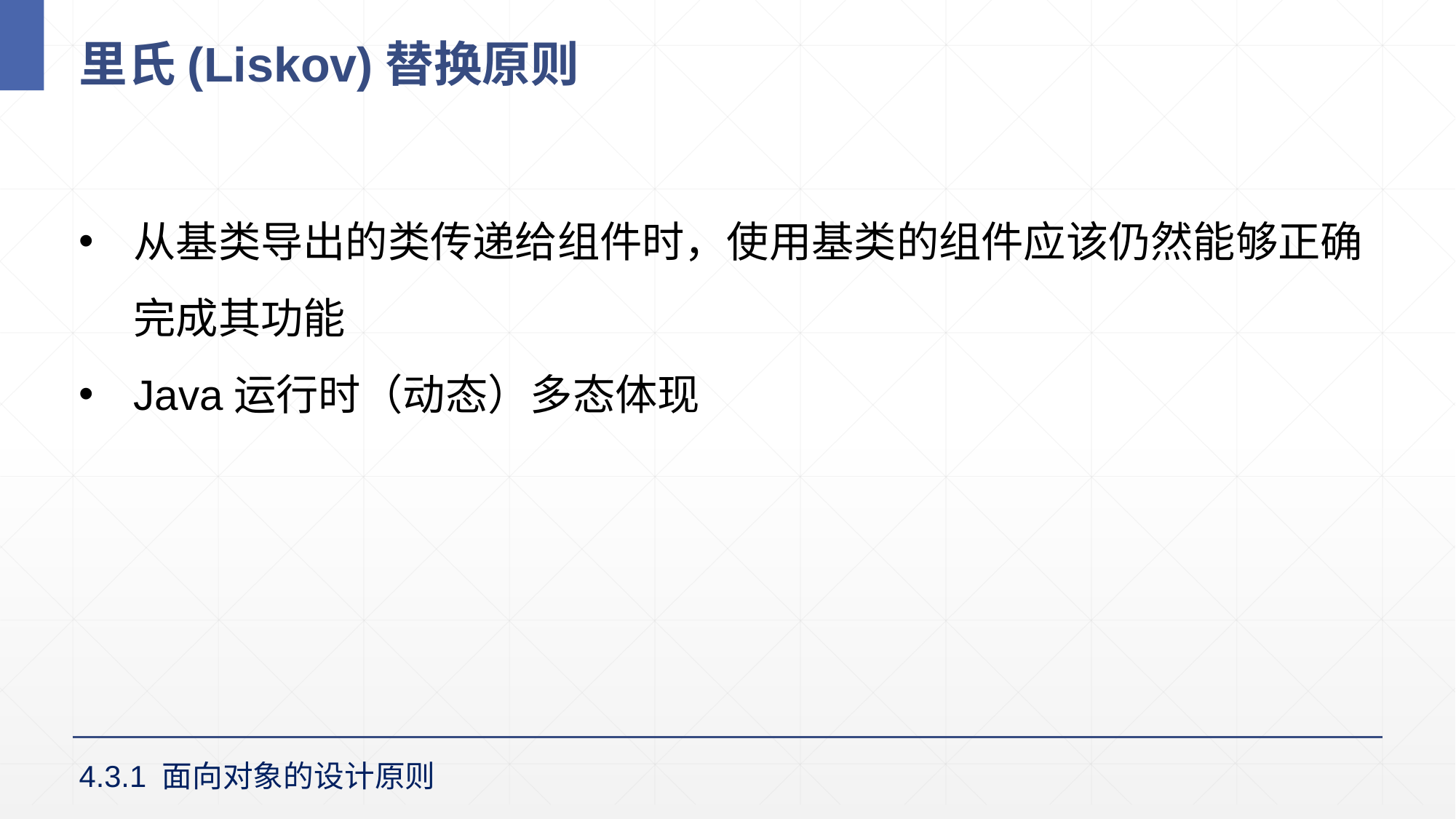

# 里氏(Liskov)替换原则
从基类导出的类传递给组件时，使用基类的组件应该仍然能够正确完成其功能
Java运行时（动态）多态体现
4.3.1 面向对象的设计原则